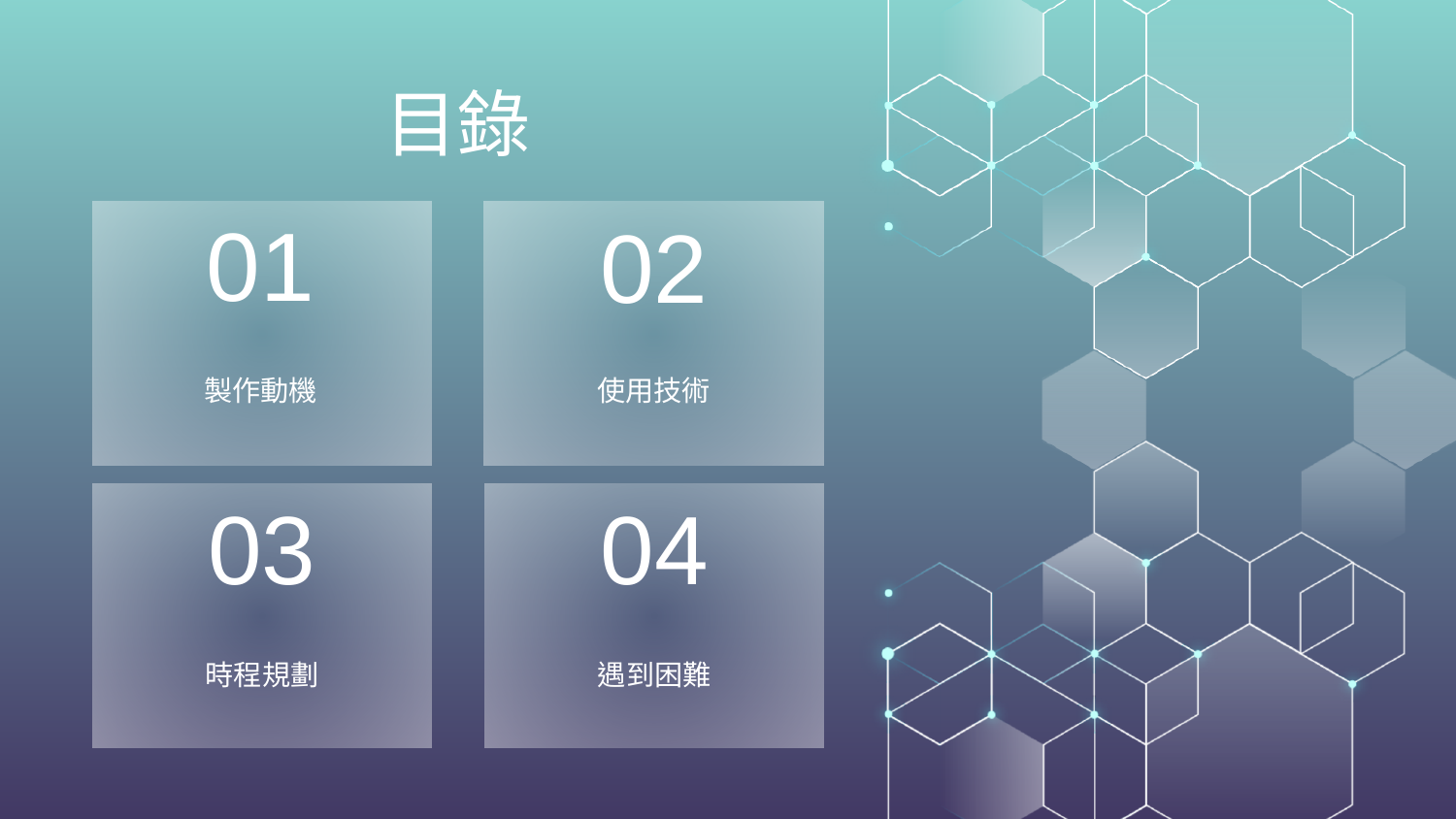

目錄
01
02
#

使用技術
製作動機
03
04

時程規劃
遇到困難